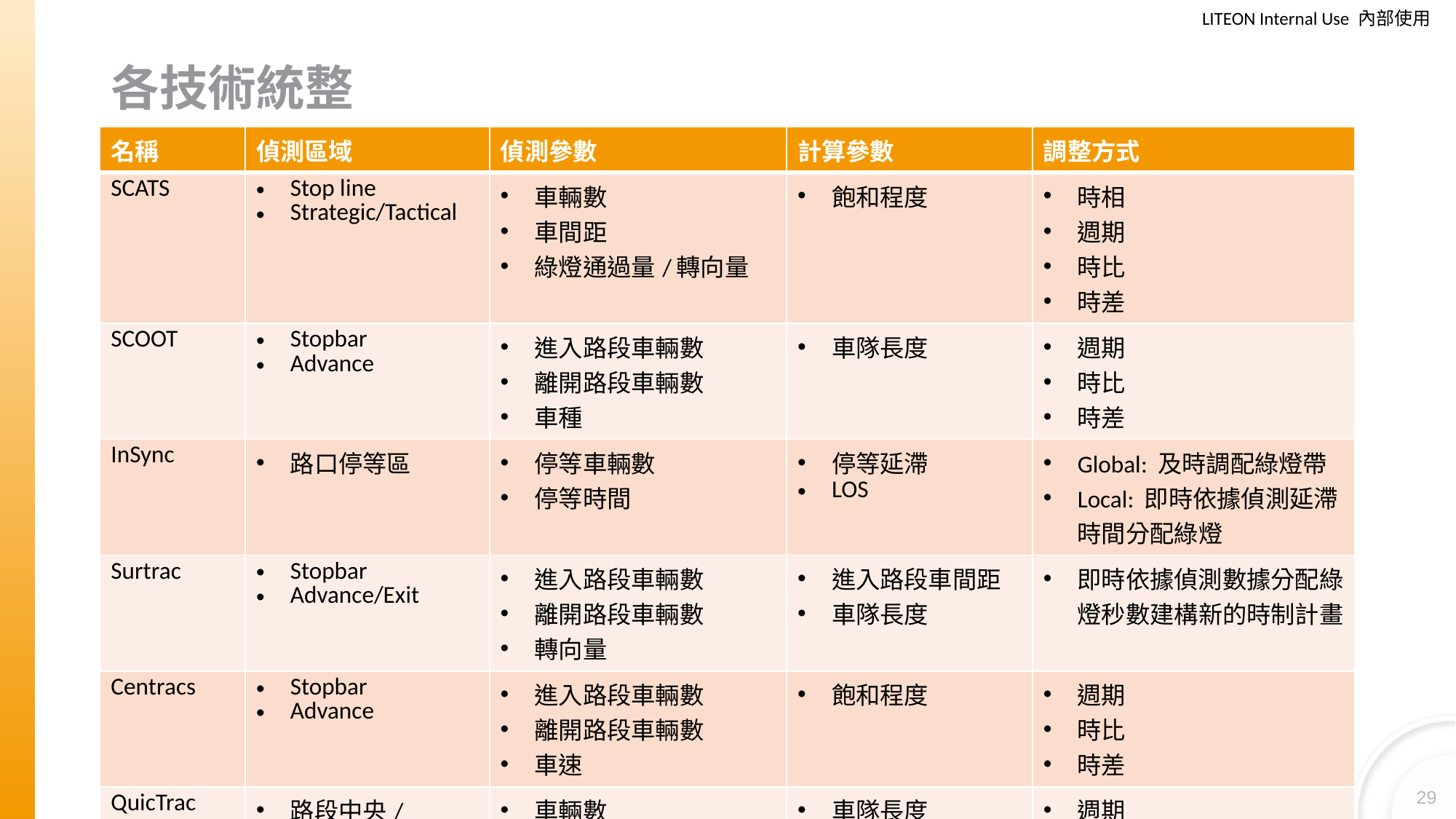

# 各技術統整
| 名稱 | 偵測區域 | 偵測參數 | 計算參數 | 調整方式 |
| --- | --- | --- | --- | --- |
| SCATS | Stop line Strategic/Tactical | 車輛數 車間距 綠燈通過量/轉向量 | 飽和程度 | 時相 週期 時比 時差 |
| SCOOT | Stopbar Advance | 進入路段車輛數 離開路段車輛數 車種 | 車隊長度 | 週期 時比 時差 |
| InSync | 路口停等區 | 停等車輛數 停等時間 | 停等延滯 LOS | Global: 及時調配綠燈帶 Local: 即時依據偵測延滯時間分配綠燈 |
| Surtrac | Stopbar Advance/Exit | 進入路段車輛數 離開路段車輛數 轉向量 | 進入路段車間距 車隊長度 | 即時依據偵測數據分配綠燈秒數建構新的時制計畫 |
| Centracs | Stopbar Advance | 進入路段車輛數 離開路段車輛數 車速 | 飽和程度 | 週期 時比 時差 |
| QuicTrac | 路段中央/advance | 車輛數 速率 | 車隊長度 佔有率 車輛延滯 | 週期 時比 時差 |
29